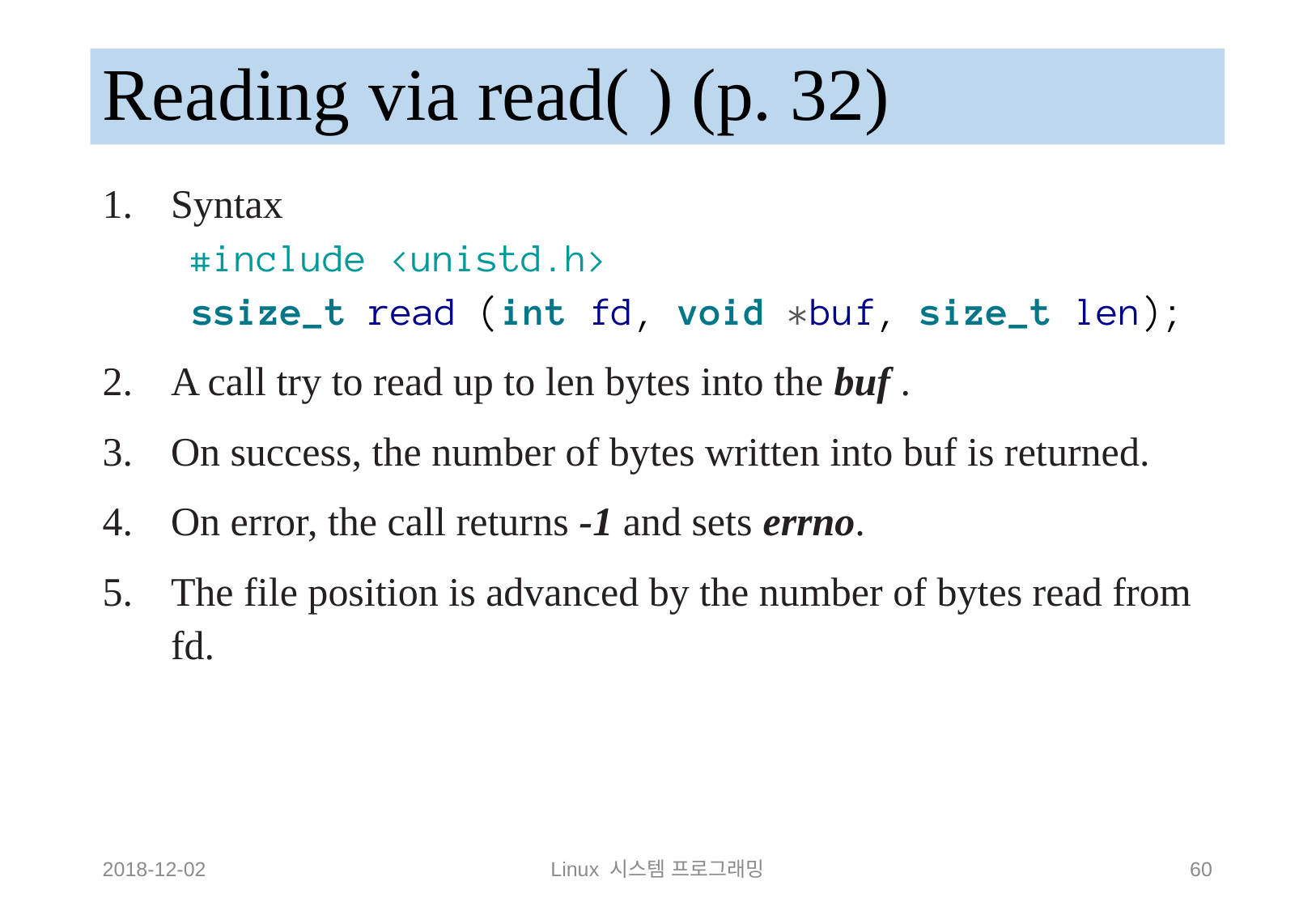

# Reading via read( ) (p. 32)
Syntax
  #include <unistd.h>
 ssize_t read (int fd, void *buf, size_t len);
A call try to read up to len bytes into the buf .
On success, the number of bytes written into buf is returned.
On error, the call returns -1 and sets errno.
The file position is advanced by the number of bytes read from fd.
2018-12-02
Linux 시스템 프로그래밍
60